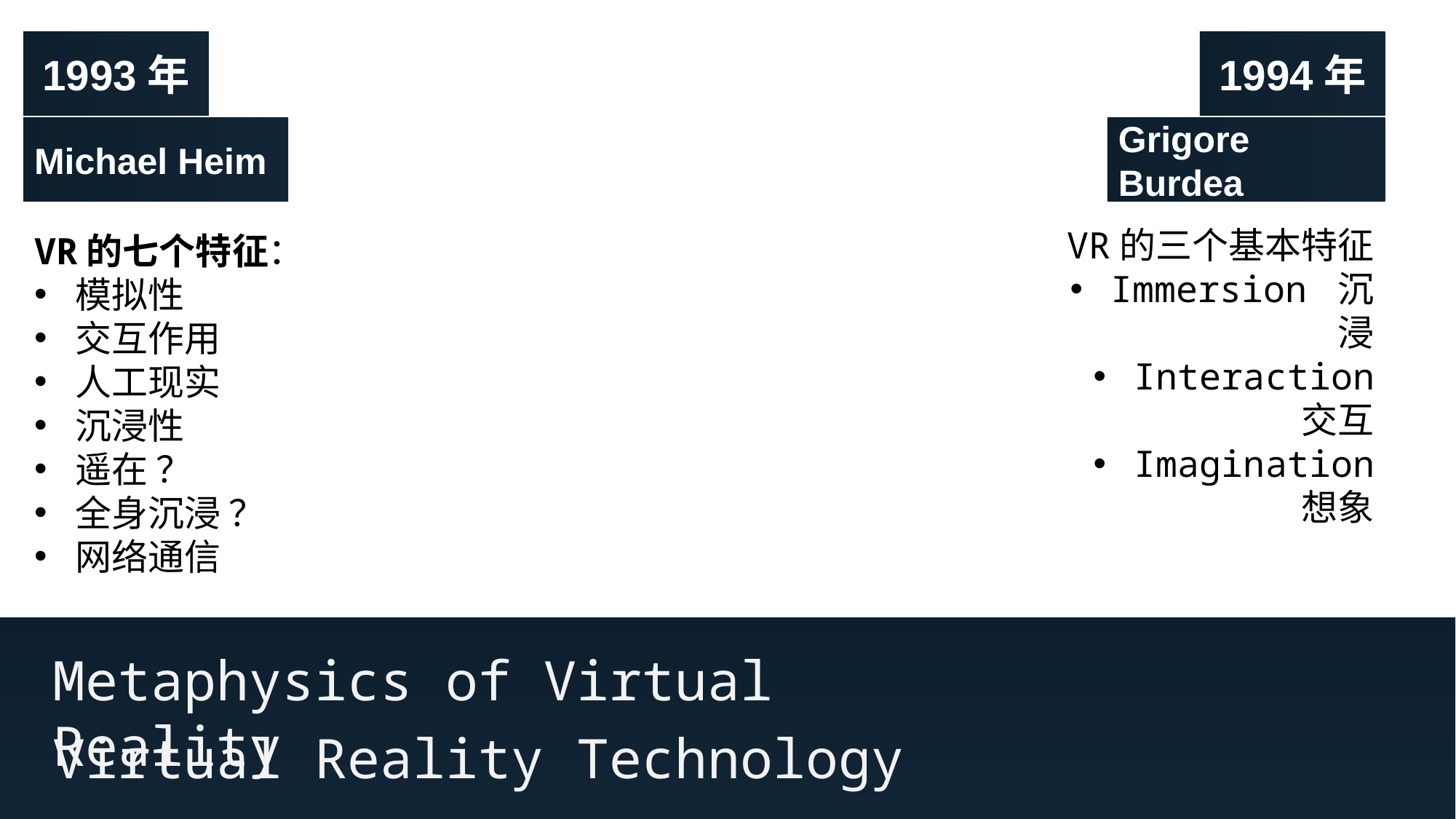

1993年
1994年
Michael Heim
Grigore Burdea
VR的三个基本特征
Immersion 沉浸
Interaction 交互
Imagination 想象
VR的七个特征：
模拟性
交互作用
人工现实
沉浸性
遥在 ？
全身沉浸 ？
网络通信
Metaphysics of Virtual Reality
Virtual Reality Technology